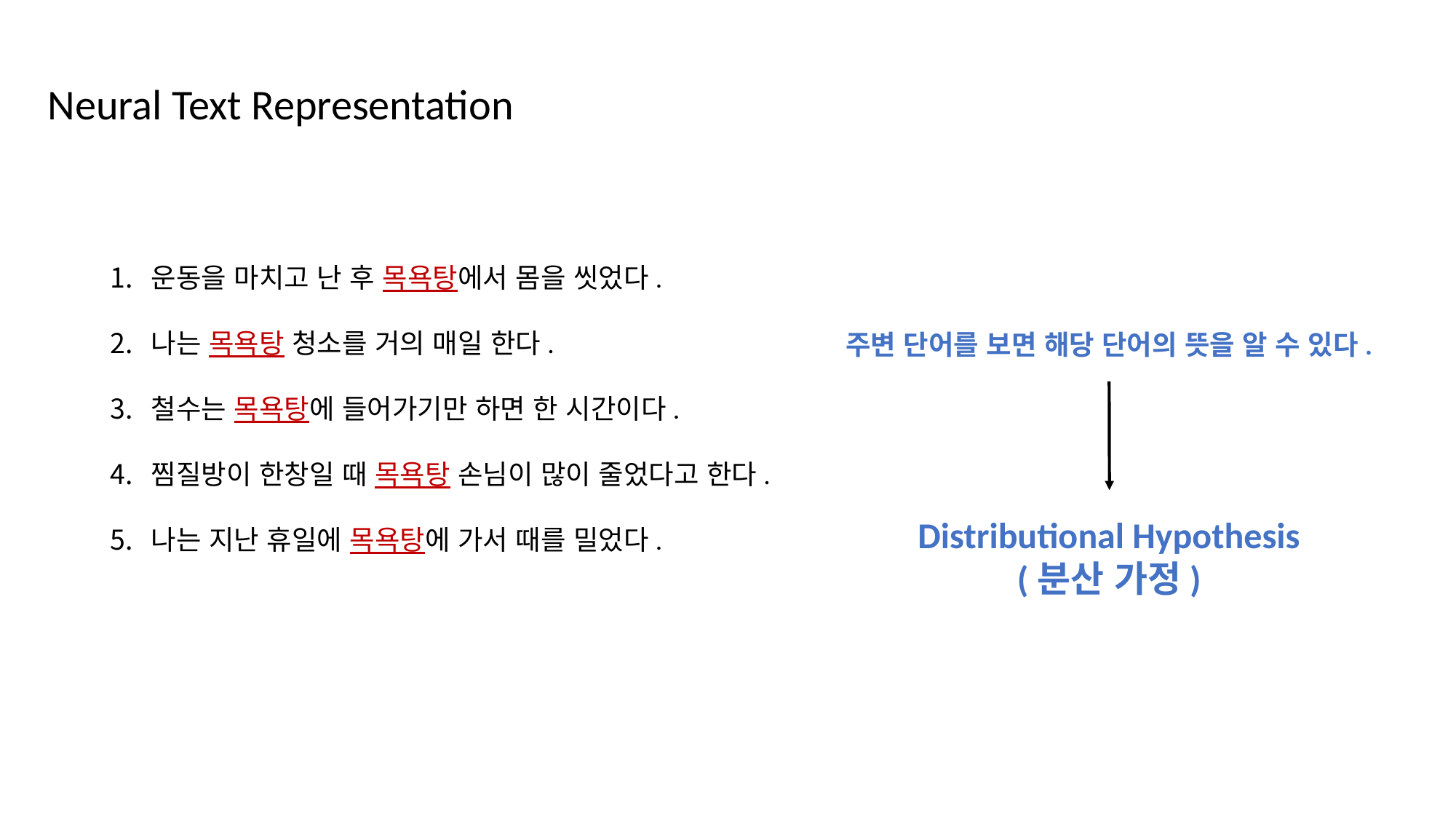

Neural Text Representation
운동을 마치고 난 후 목욕탕에서 몸을 씻었다.
나는 목욕탕 청소를 거의 매일 한다.
철수는 목욕탕에 들어가기만 하면 한 시간이다.
찜질방이 한창일 때 목욕탕 손님이 많이 줄었다고 한다.
나는 지난 휴일에 목욕탕에 가서 때를 밀었다.
주변 단어를 보면 해당 단어의 뜻을 알 수 있다.
Distributional Hypothesis
(분산 가정)